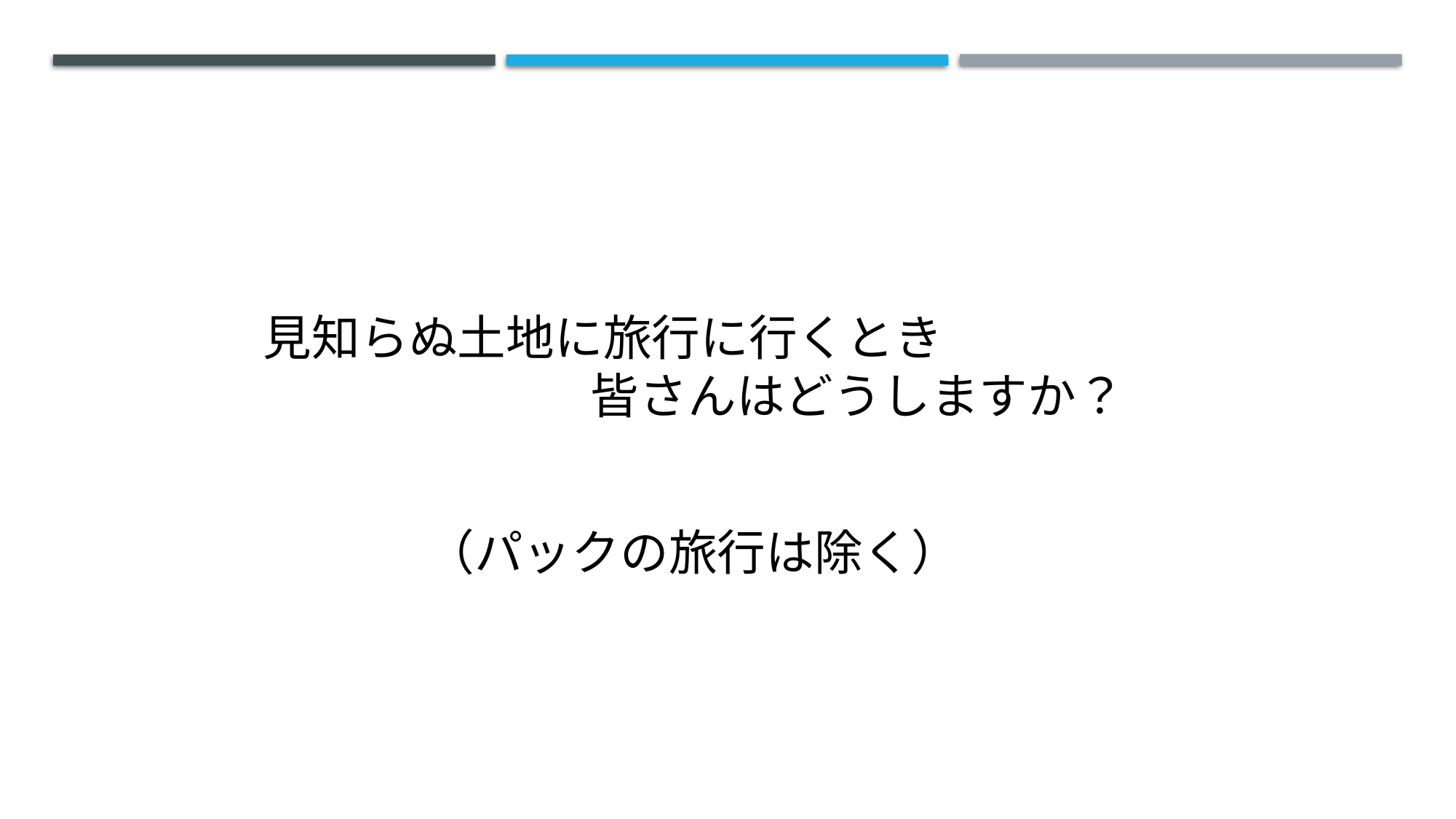

見知らぬ土地に旅行に行くとき
			皆さんはどうしますか？
（パックの旅行は除く）